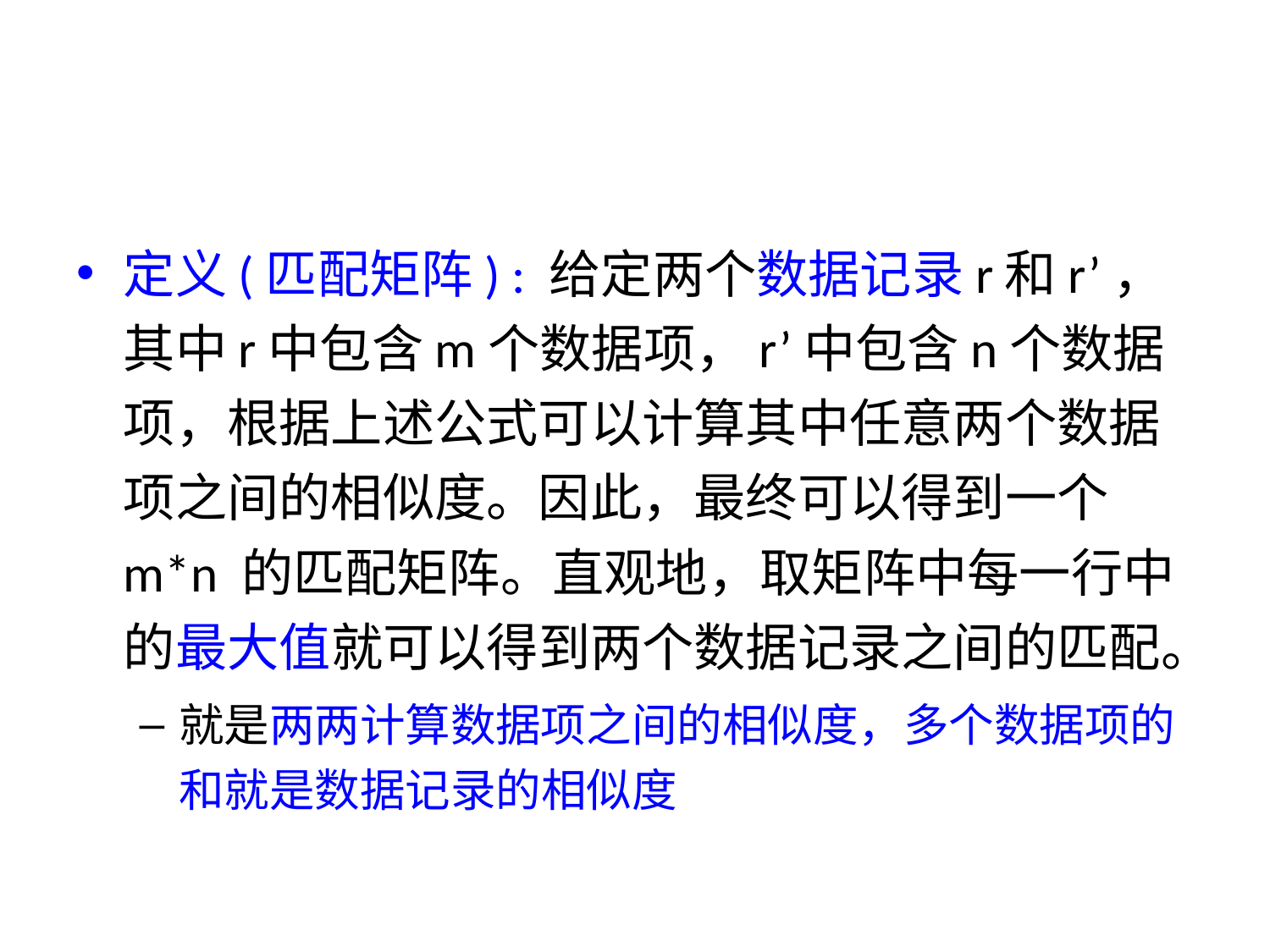

#
定义(匹配矩阵) : 给定两个数据记录r和r’，其中r中包含m个数据项，r’中包含n个数据项，根据上述公式可以计算其中任意两个数据项之间的相似度。因此，最终可以得到一个m*n 的匹配矩阵。直观地，取矩阵中每一行中的最大值就可以得到两个数据记录之间的匹配。
就是两两计算数据项之间的相似度，多个数据项的和就是数据记录的相似度